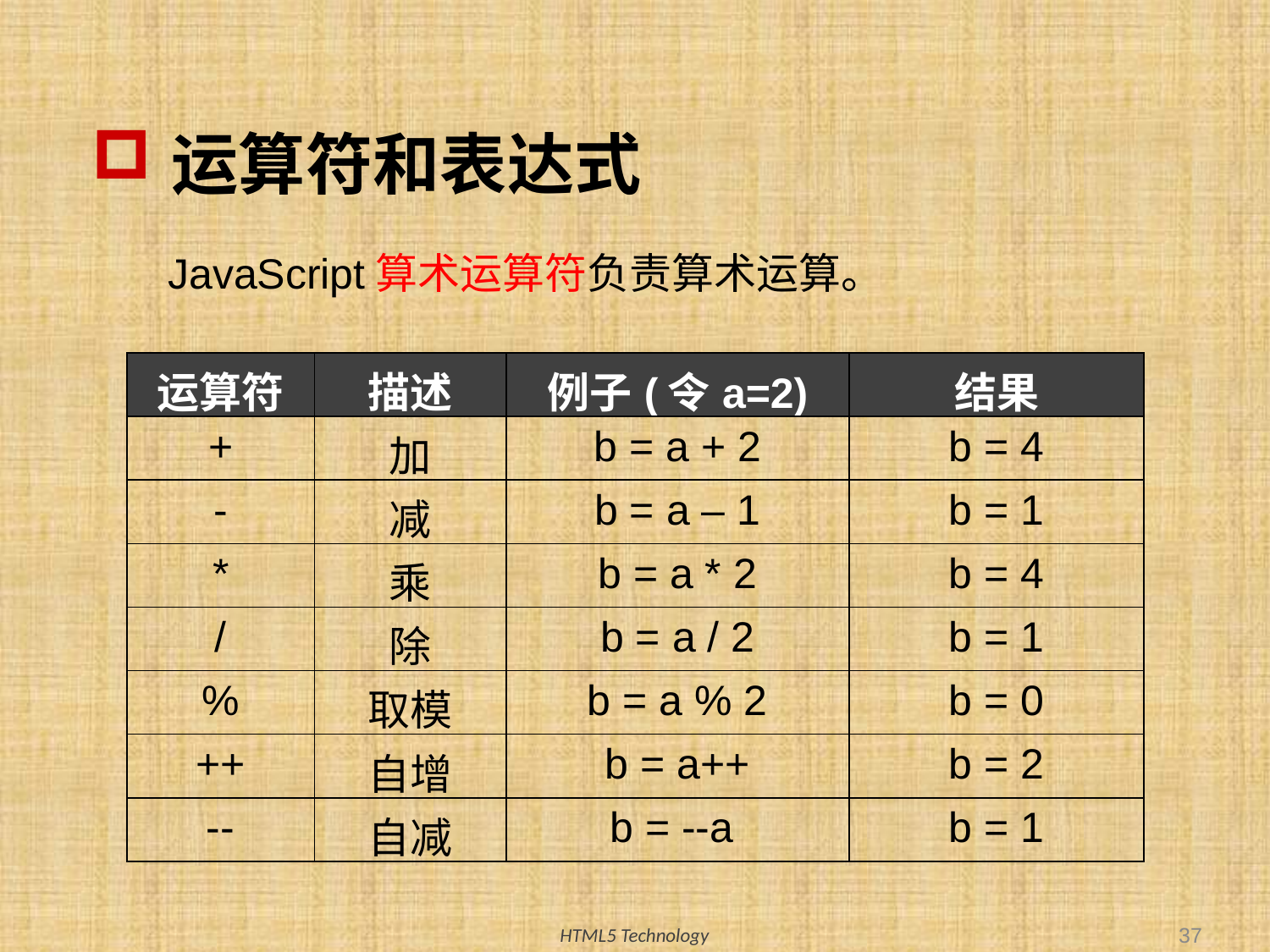

# 运算符和表达式
JavaScript算术运算符负责算术运算。
| 运算符 | 描述 | 例子(令a=2) | 结果 |
| --- | --- | --- | --- |
| + | 加 | b = a + 2 | b = 4 |
| - | 减 | b = a – 1 | b = 1 |
| \* | 乘 | b = a \* 2 | b = 4 |
| / | 除 | b = a / 2 | b = 1 |
| % | 取模 | b = a % 2 | b = 0 |
| ++ | 自增 | b = a++ | b = 2 |
| -- | 自减 | b = --a | b = 1 |
37
HTML5 Technology